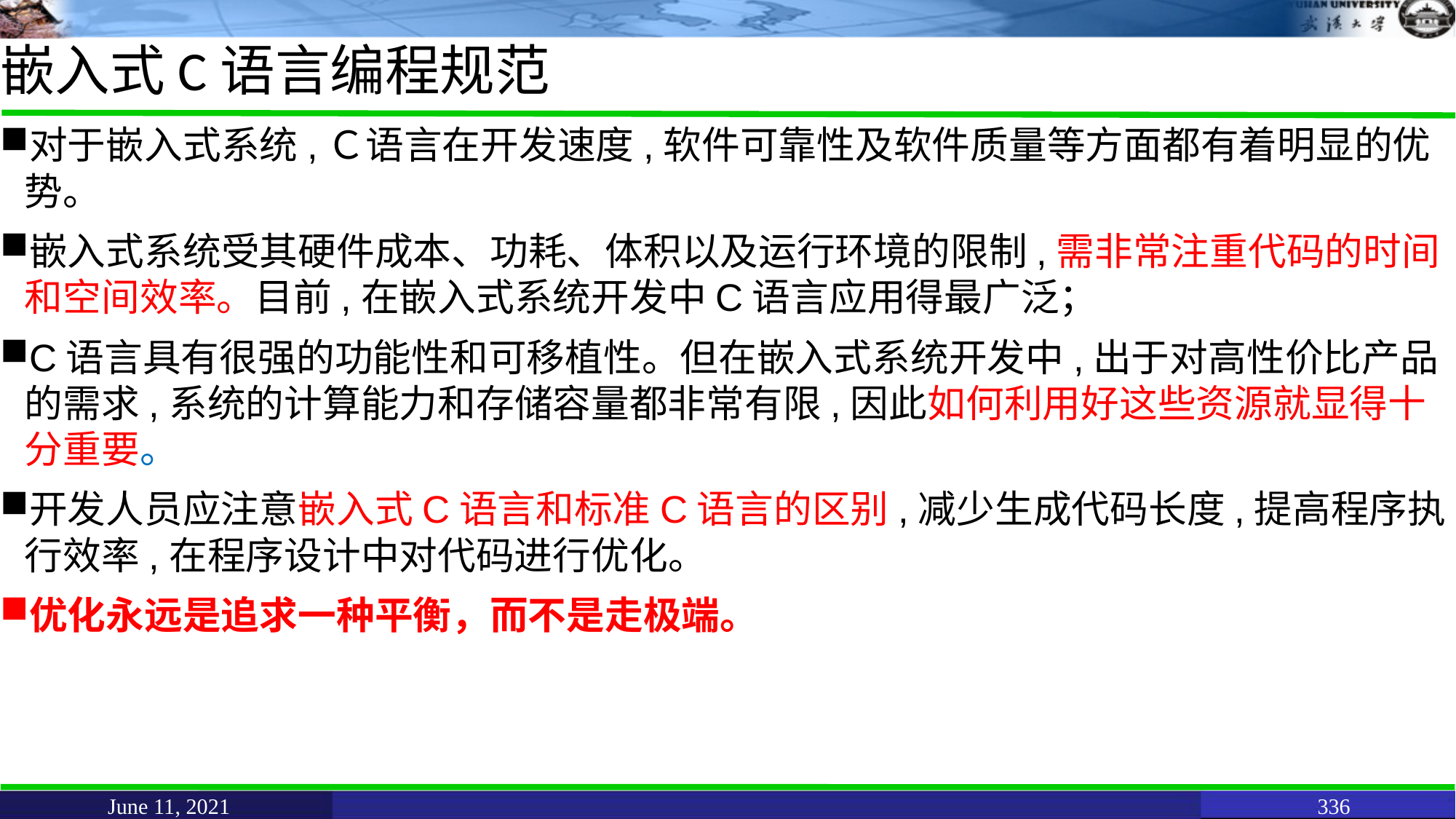

# 嵌入式C语言编程规范
对于嵌入式系统,Ｃ语言在开发速度,软件可靠性及软件质量等方面都有着明显的优势。
嵌入式系统受其硬件成本、功耗、体积以及运行环境的限制,需非常注重代码的时间和空间效率。目前,在嵌入式系统开发中C语言应用得最广泛；
C语言具有很强的功能性和可移植性。但在嵌入式系统开发中,出于对高性价比产品的需求,系统的计算能力和存储容量都非常有限,因此如何利用好这些资源就显得十分重要。
开发人员应注意嵌入式C语言和标准C语言的区别,减少生成代码长度,提高程序执行效率,在程序设计中对代码进行优化。
优化永远是追求一种平衡，而不是走极端。

June 11, 2021

336